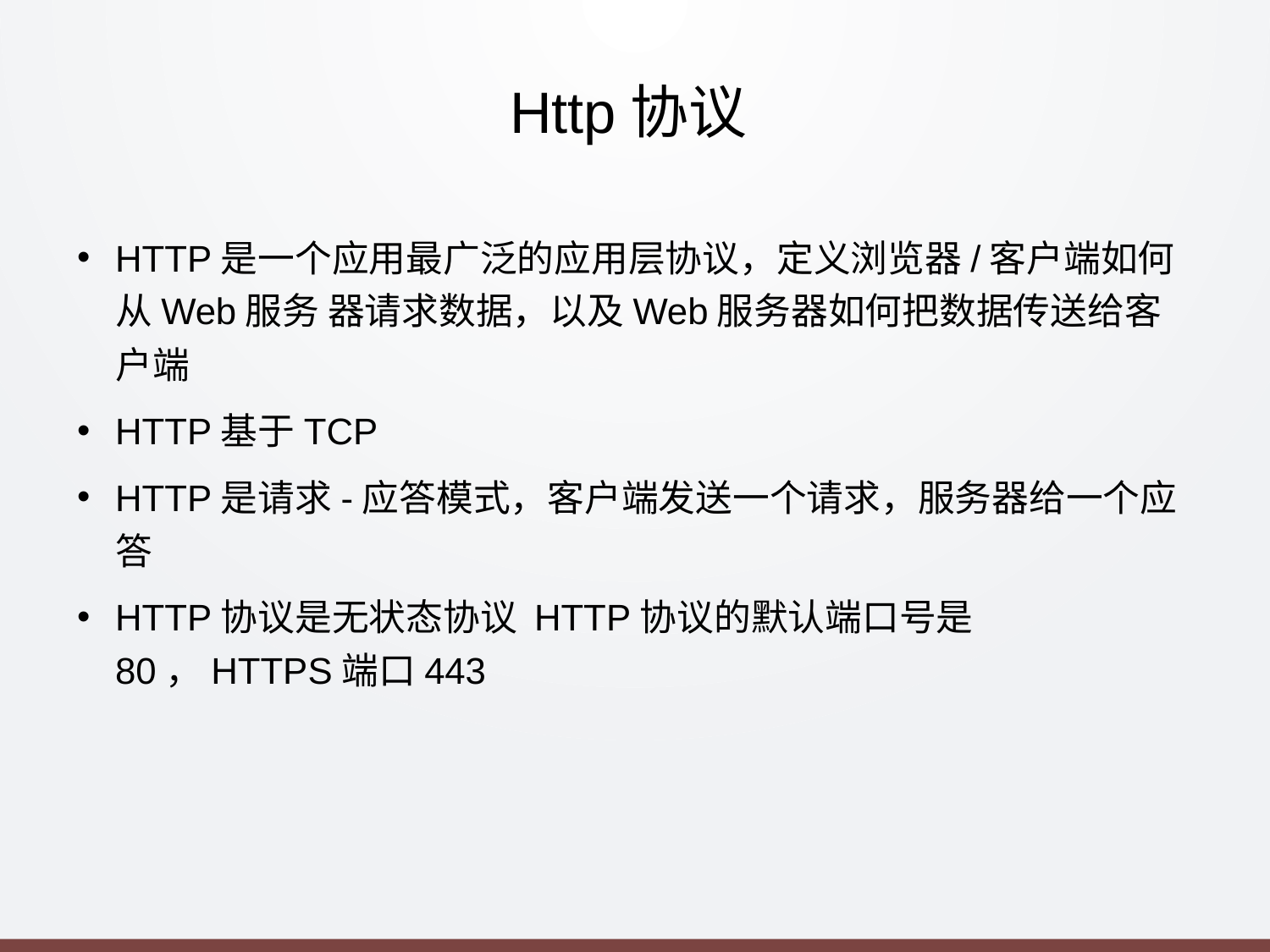

# Http协议
HTTP是⼀个应⽤最⼴泛的应⽤层协议，定义浏览器/客户端如何从Web服务 器请求数据，以及Web服务器如何把数据传送给客户端
HTTP基于TCP
HTTP是请求-应答模式，客户端发送⼀个请求，服务器给⼀个应答
HTTP协议是⽆状态协议 HTTP协议的默认端⼝号是80，HTTPS端⼝443